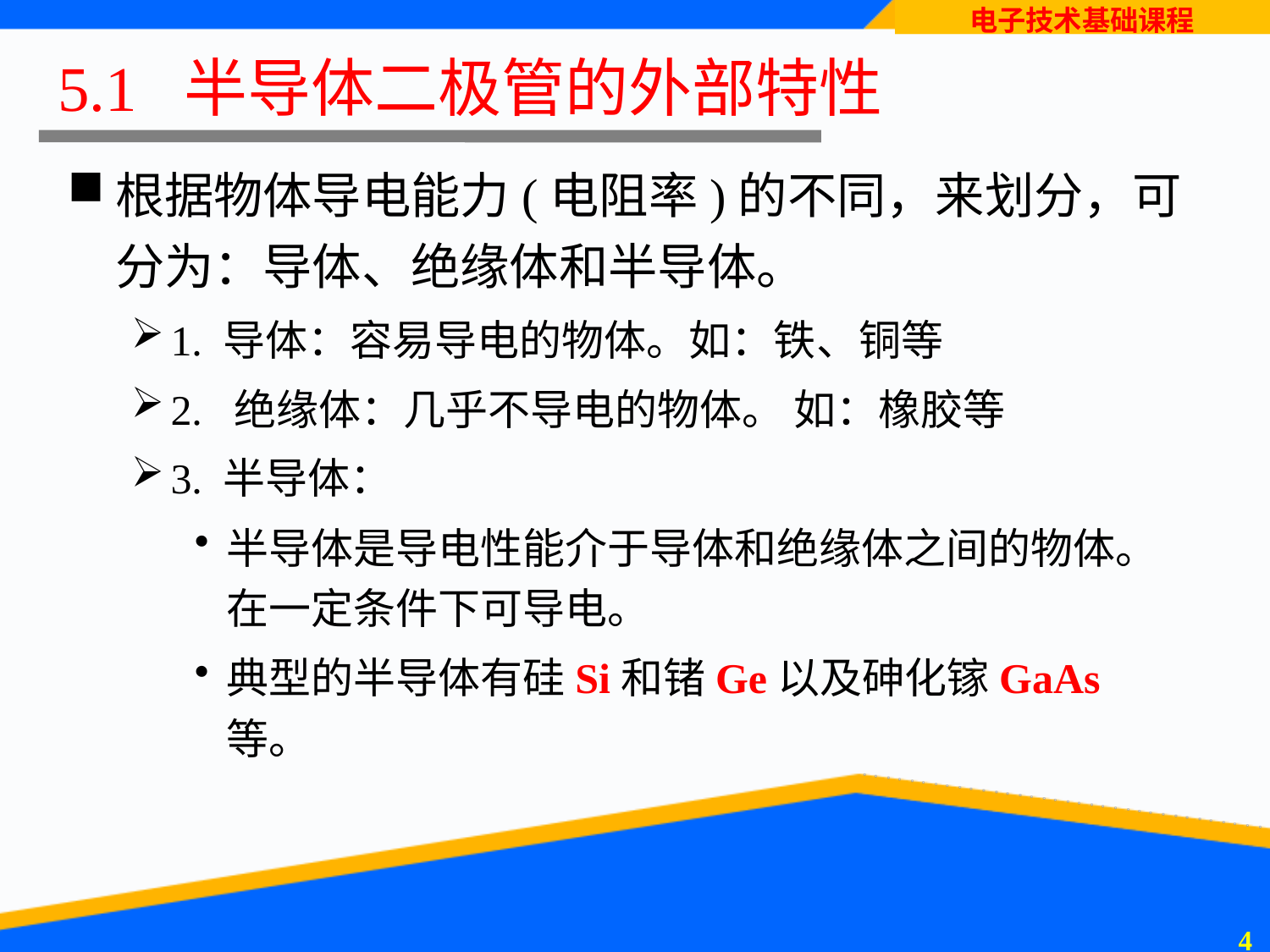

# 5.1  半导体二极管的外部特性
根据物体导电能力(电阻率)的不同，来划分，可分为：导体、绝缘体和半导体。
1. 导体：容易导电的物体。如：铁、铜等
2.  绝缘体：几乎不导电的物体。 如：橡胶等
3. 半导体：
半导体是导电性能介于导体和绝缘体之间的物体。在一定条件下可导电。
典型的半导体有硅Si和锗Ge以及砷化镓GaAs等。

4